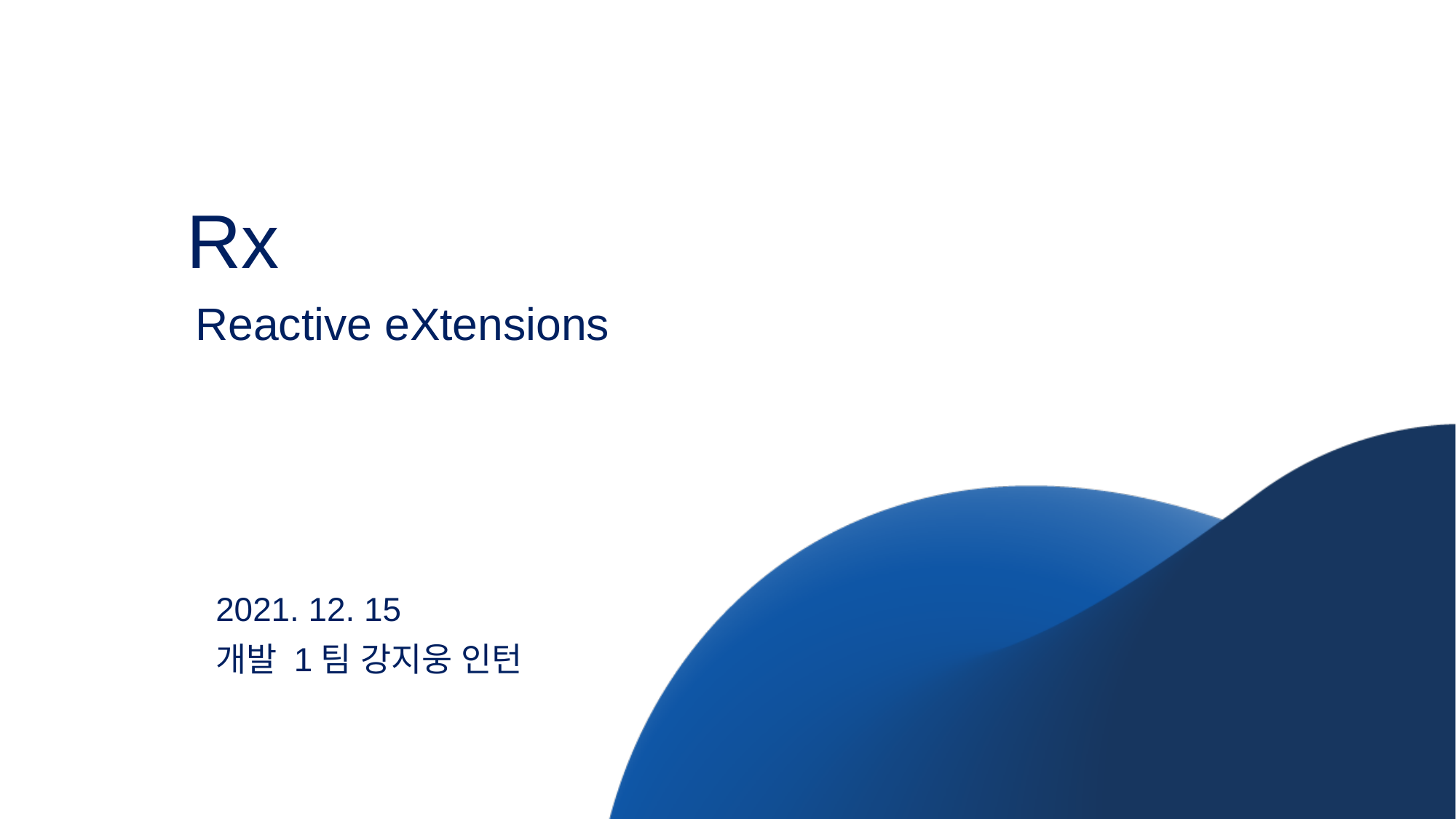

Rx
Reactive eXtensions
2021. 12. 15
개발 1팀 강지웅 인턴